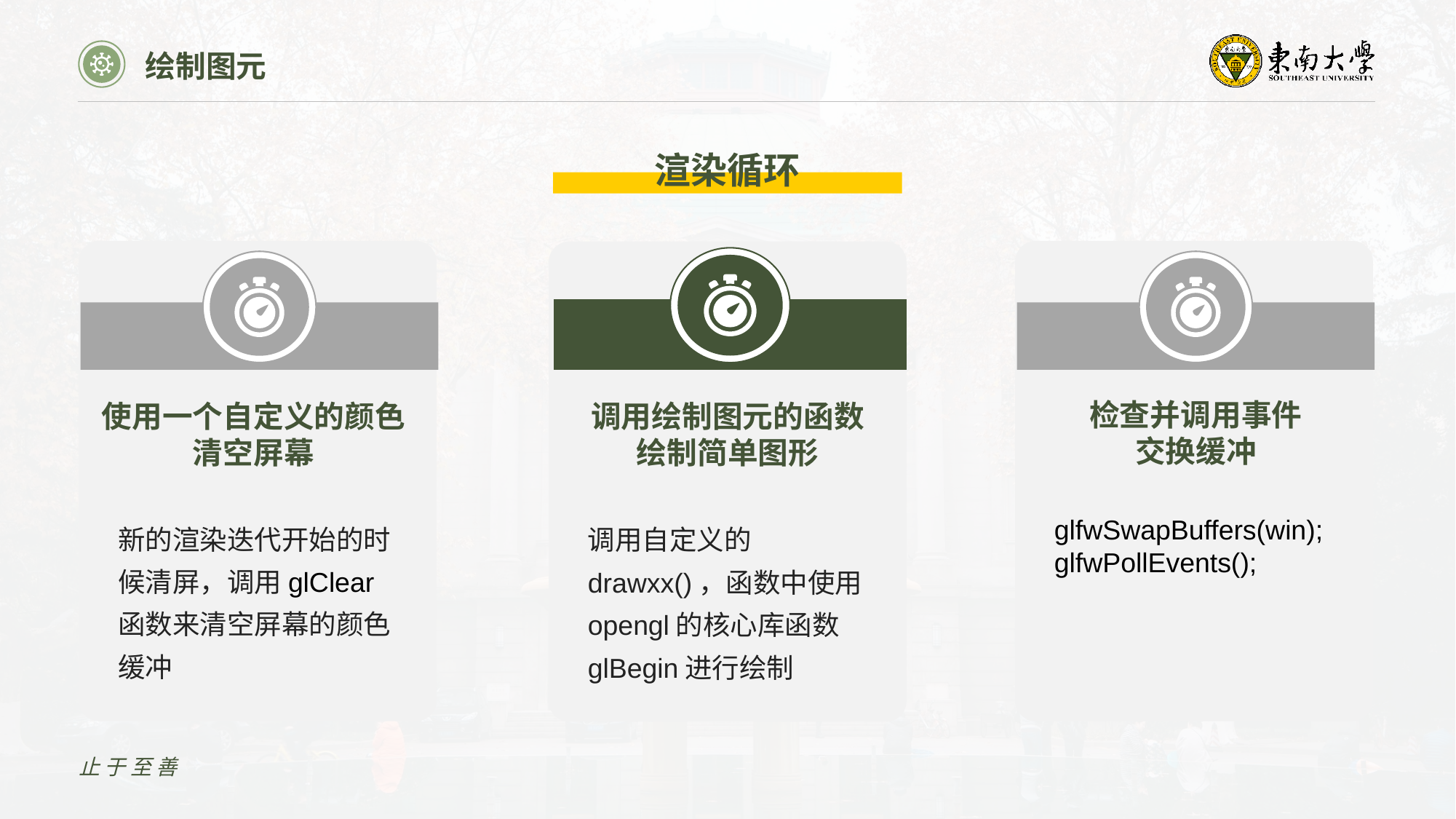

绘制图元
渲染循环

检查并调用事件
交换缓冲
使用一个自定义的颜色清空屏幕
调用绘制图元的函数绘制简单图形
新的渲染迭代开始的时候清屏，调用glClear函数来清空屏幕的颜色缓冲
glfwSwapBuffers(win);
glfwPollEvents();
调用自定义的drawxx()，函数中使用opengl的核心库函数glBegin进行绘制
止于至善